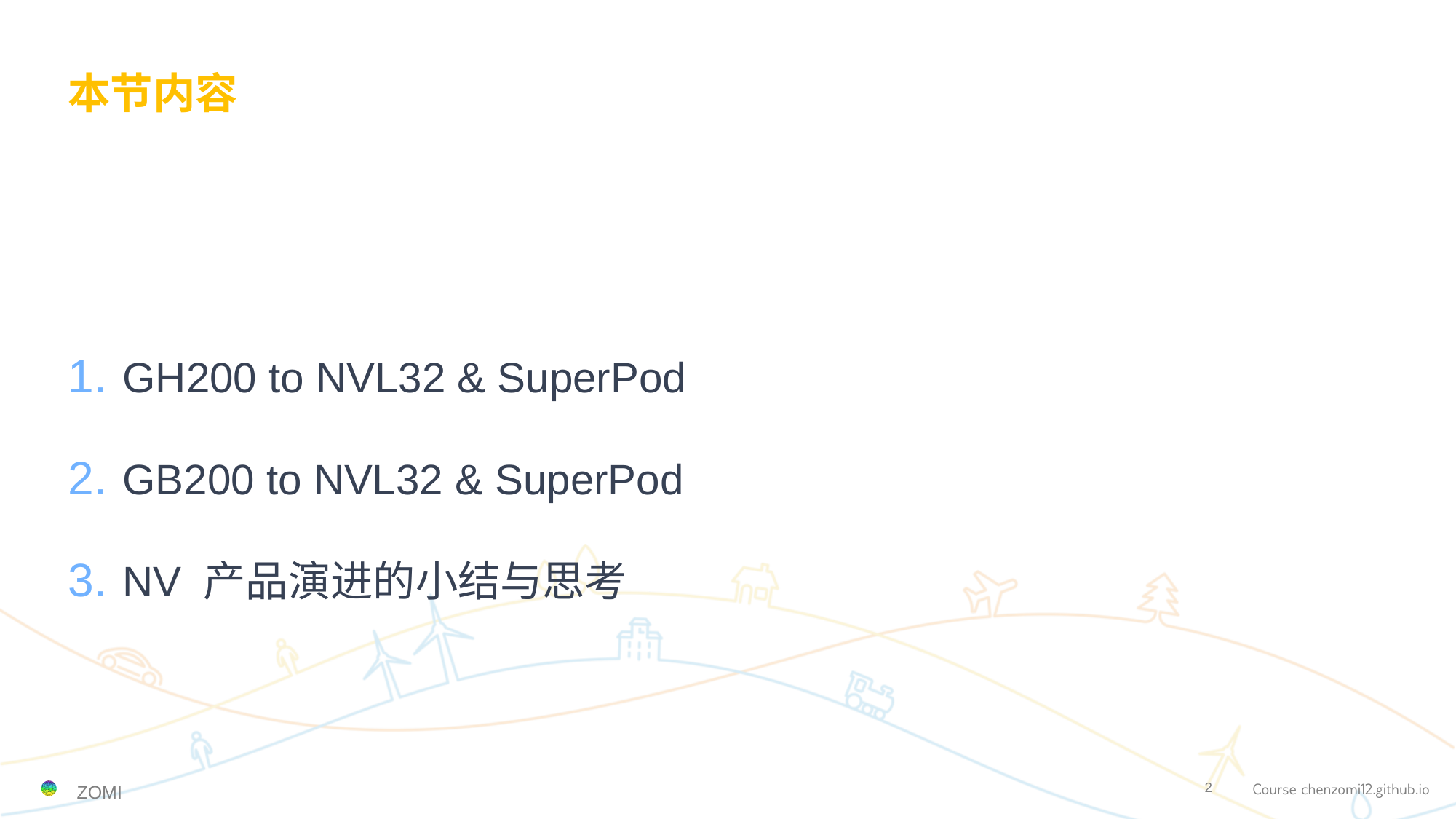

# 本节内容
GH200 to NVL32 & SuperPod
GB200 to NVL32 & SuperPod
NV 产品演进的小结与思考